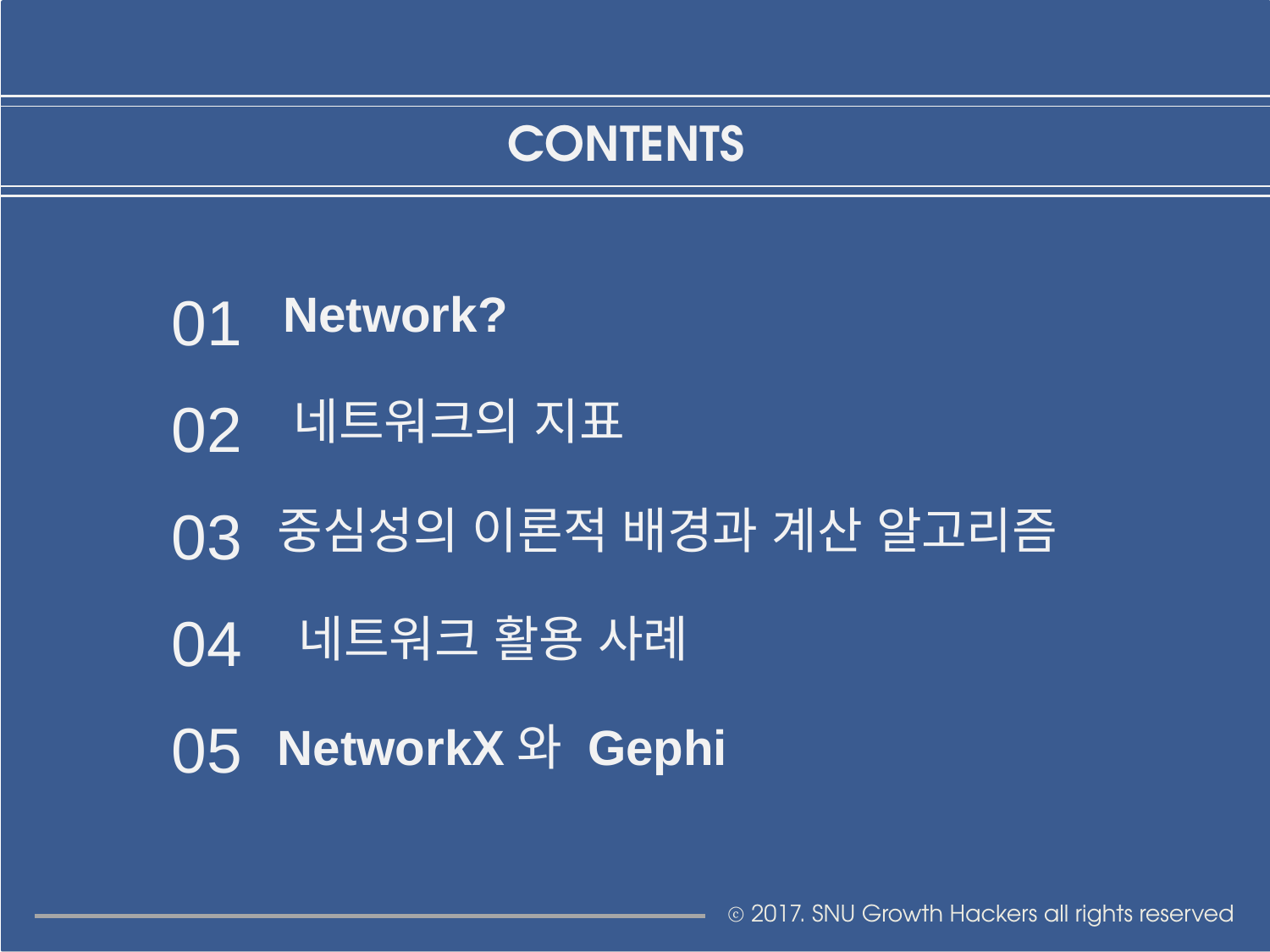

CONTENTS
01
Network?
02
네트워크의 지표
03
중심성의 이론적 배경과 계산 알고리즘
04
네트워크 활용 사례
05
NetworkX와 Gephi
ⓒ 2017. SNU Growth Hackers all rights reserved